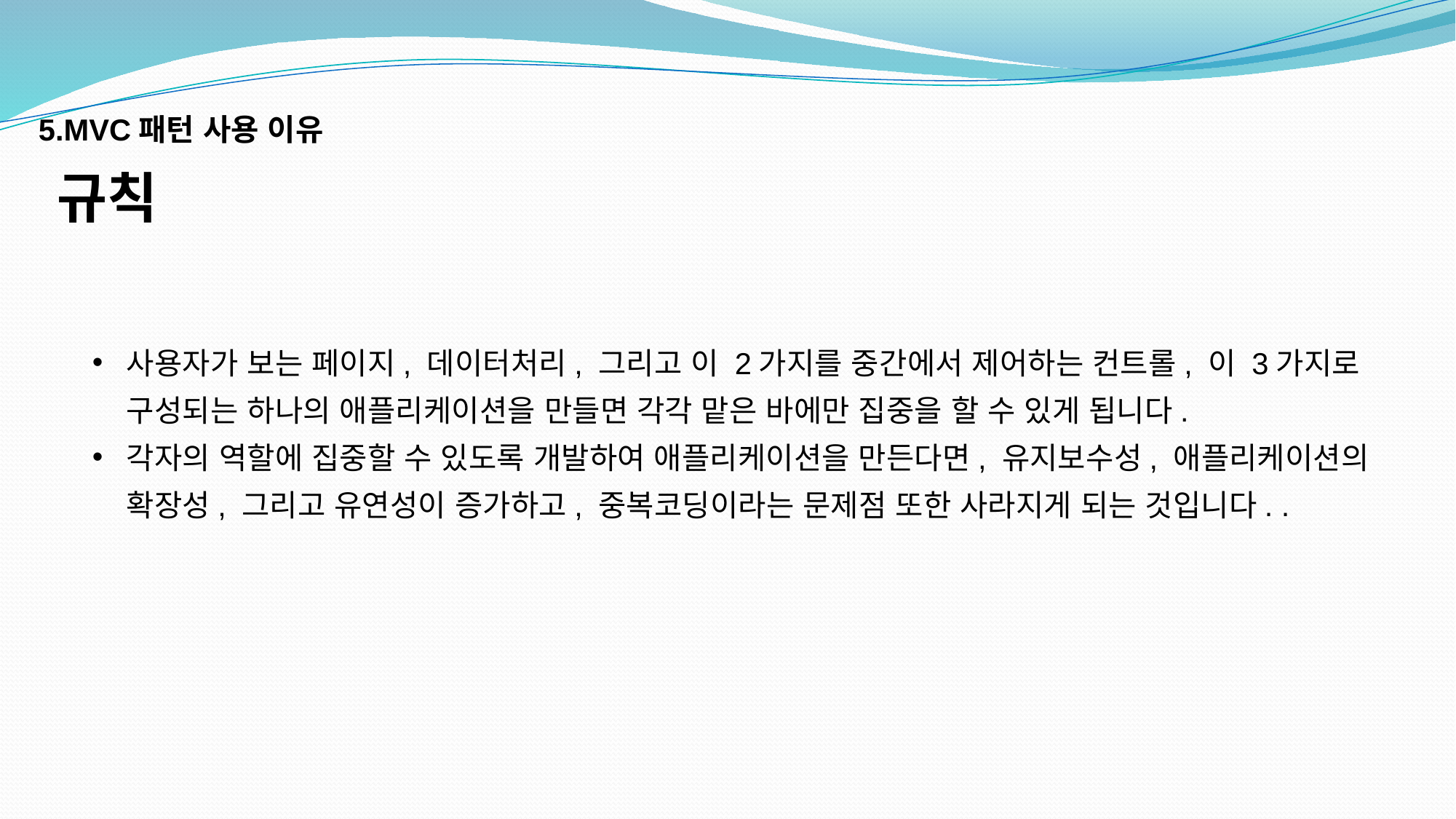

5.MVC패턴 사용 이유
규칙
사용자가 보는 페이지, 데이터처리, 그리고 이 2가지를 중간에서 제어하는 컨트롤, 이 3가지로 구성되는 하나의 애플리케이션을 만들면 각각 맡은 바에만 집중을 할 수 있게 됩니다.
각자의 역할에 집중할 수 있도록 개발하여 애플리케이션을 만든다면, 유지보수성, 애플리케이션의 확장성, 그리고 유연성이 증가하고, 중복코딩이라는 문제점 또한 사라지게 되는 것입니다. .